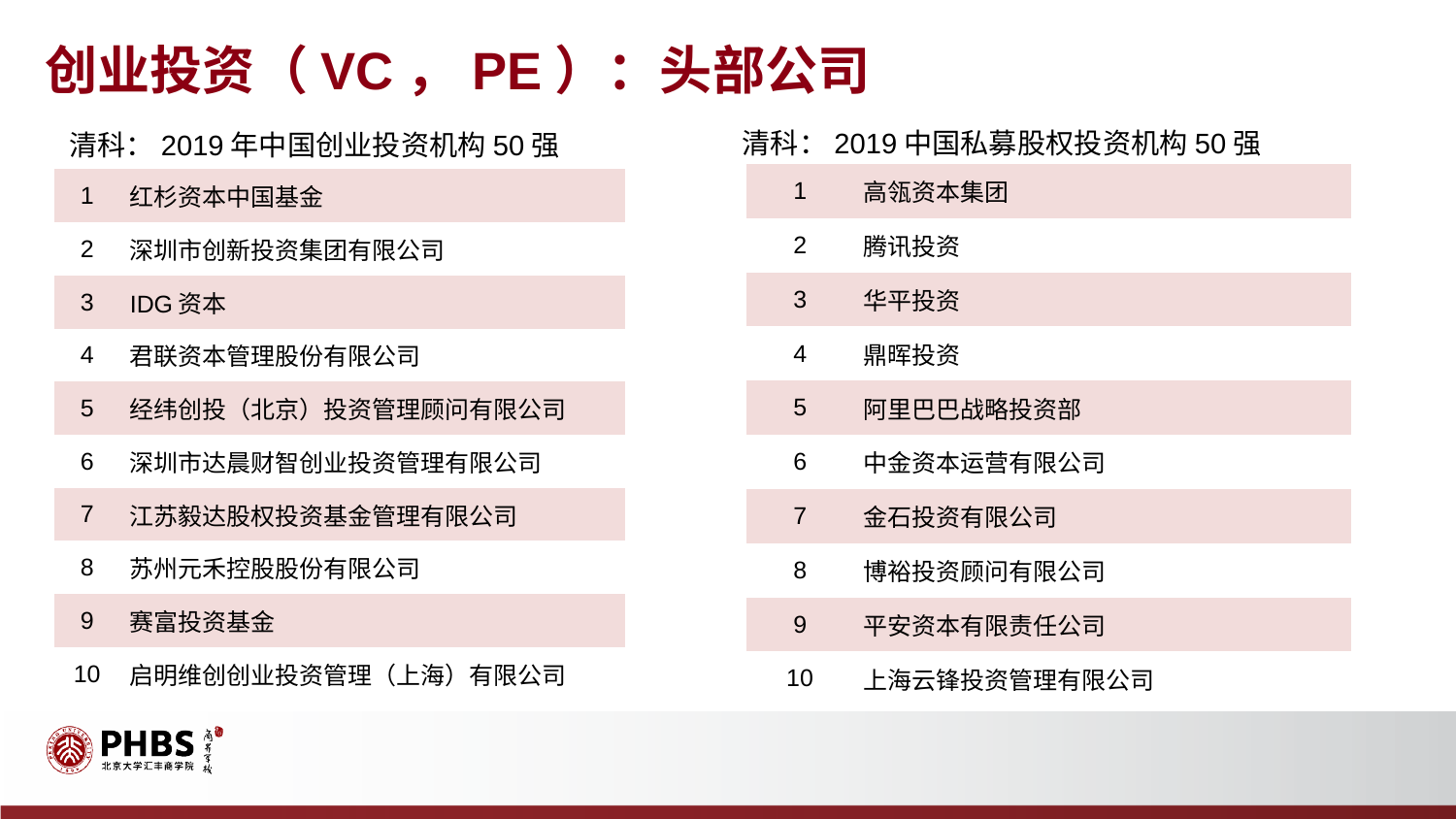

创业投资（VC，PE）：头部公司
清科：2019中国私募股权投资机构50强
清科：2019年中国创业投资机构50强
| 1 | 高瓴资本集团 |
| --- | --- |
| 2 | 腾讯投资 |
| 3 | 华平投资 |
| 4 | 鼎晖投资 |
| 5 | 阿里巴巴战略投资部 |
| 6 | 中金资本运营有限公司 |
| 7 | 金石投资有限公司 |
| 8 | 博裕投资顾问有限公司 |
| 9 | 平安资本有限责任公司 |
| 10 | 上海云锋投资管理有限公司 |
| 1 | 红杉资本中国基金 |
| --- | --- |
| 2 | 深圳市创新投资集团有限公司 |
| 3 | IDG资本 |
| 4 | 君联资本管理股份有限公司 |
| 5 | 经纬创投（北京）投资管理顾问有限公司 |
| 6 | 深圳市达晨财智创业投资管理有限公司 |
| 7 | 江苏毅达股权投资基金管理有限公司 |
| 8 | 苏州元禾控股股份有限公司 |
| 9 | 赛富投资基金 |
| 10 | 启明维创创业投资管理（上海）有限公司 |
用户可以在投影仪或者计算机上进行演示也可以将演示文稿打印出来